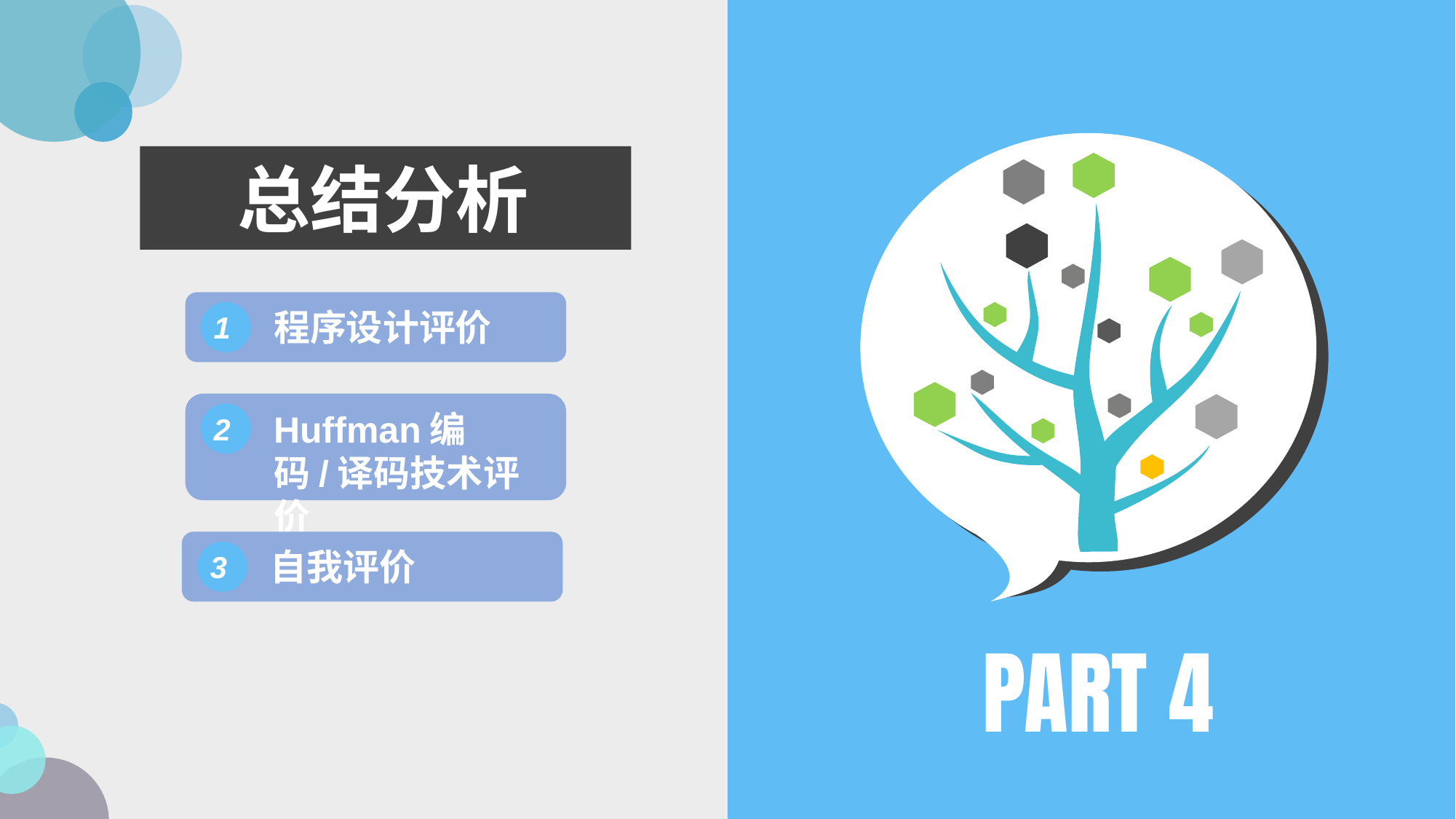

总结分析

程序设计评价

1

Huffman编码/译码技术评价

2

自我评价

3
PART 4